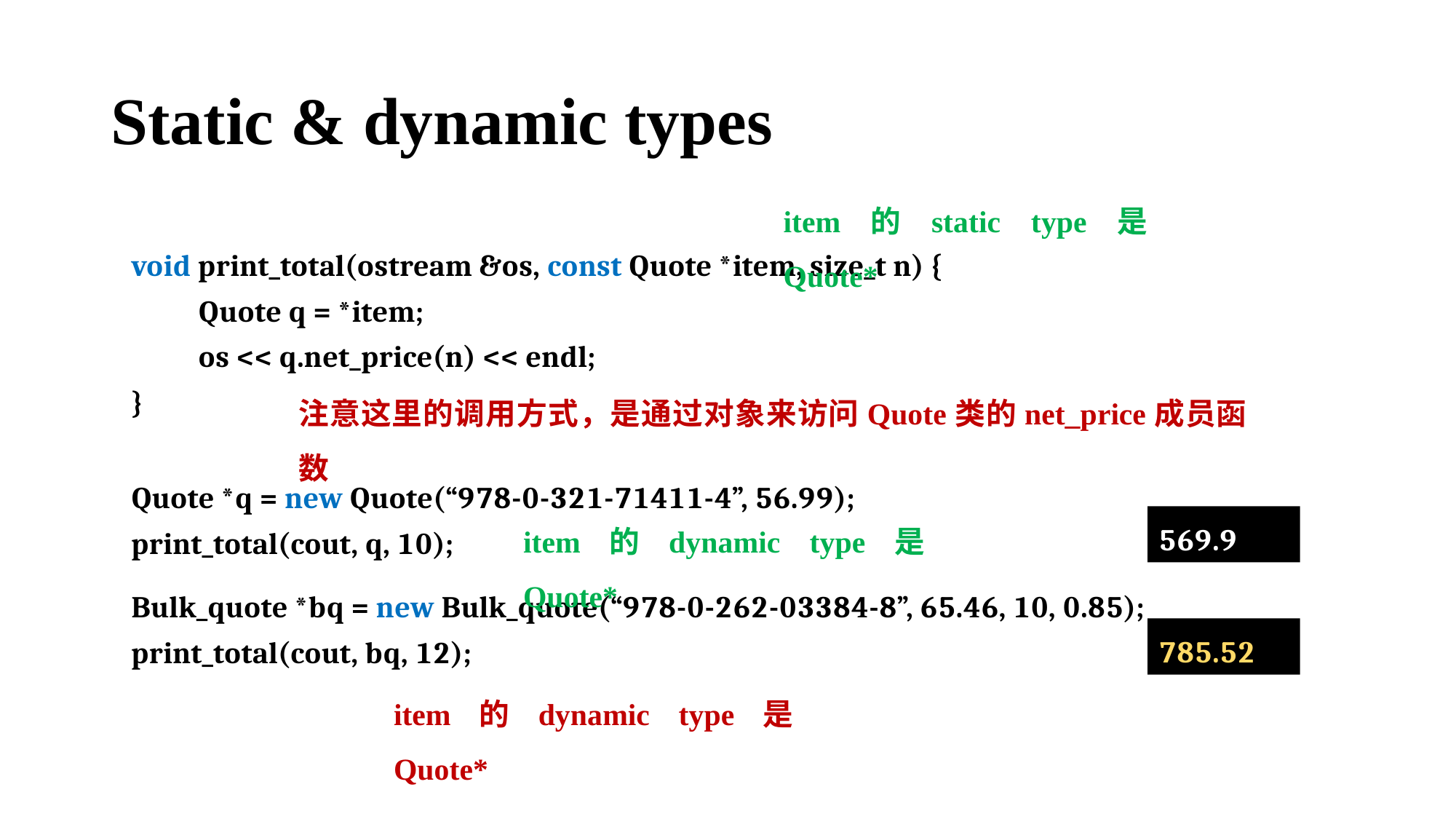

# Static & dynamic types
item的static type是Quote*
void print_total(ostream &os, const Quote *item, size_t n) {
          Quote q = *item;
          os << q.net_price(n) << endl;
}
注意这里的调用方式，是通过对象来访问Quote类的net_price成员函数
Quote *q = new Quote(“978-0-321-71411-4”, 56.99);
print_total(cout, q, 10);
Bulk_quote *bq = new Bulk_quote(“978-0-262-03384-8”, 65.46, 10, 0.85);
print_total(cout, bq, 12);
item的dynamic type是Quote*
569.9
785.52
item的dynamic type是Quote*